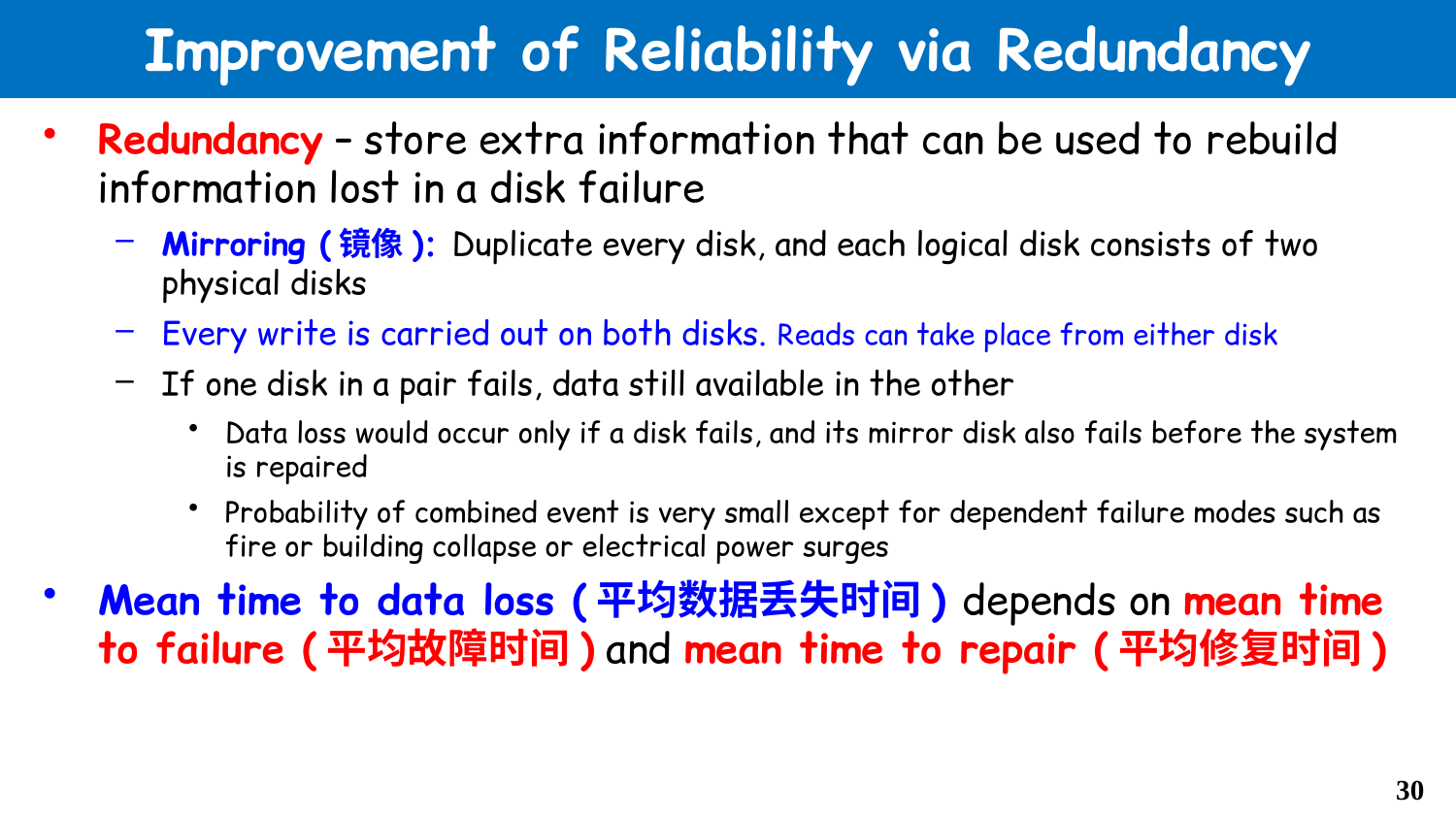

# Improvement of Reliability via Redundancy
Redundancy – store extra information that can be used to rebuild information lost in a disk failure
Mirroring (镜像): Duplicate every disk, and each logical disk consists of two physical disks
Every write is carried out on both disks. Reads can take place from either disk
If one disk in a pair fails, data still available in the other
Data loss would occur only if a disk fails, and its mirror disk also fails before the system is repaired
Probability of combined event is very small except for dependent failure modes such as fire or building collapse or electrical power surges
Mean time to data loss (平均数据丢失时间) depends on mean time to failure (平均故障时间) and mean time to repair (平均修复时间)